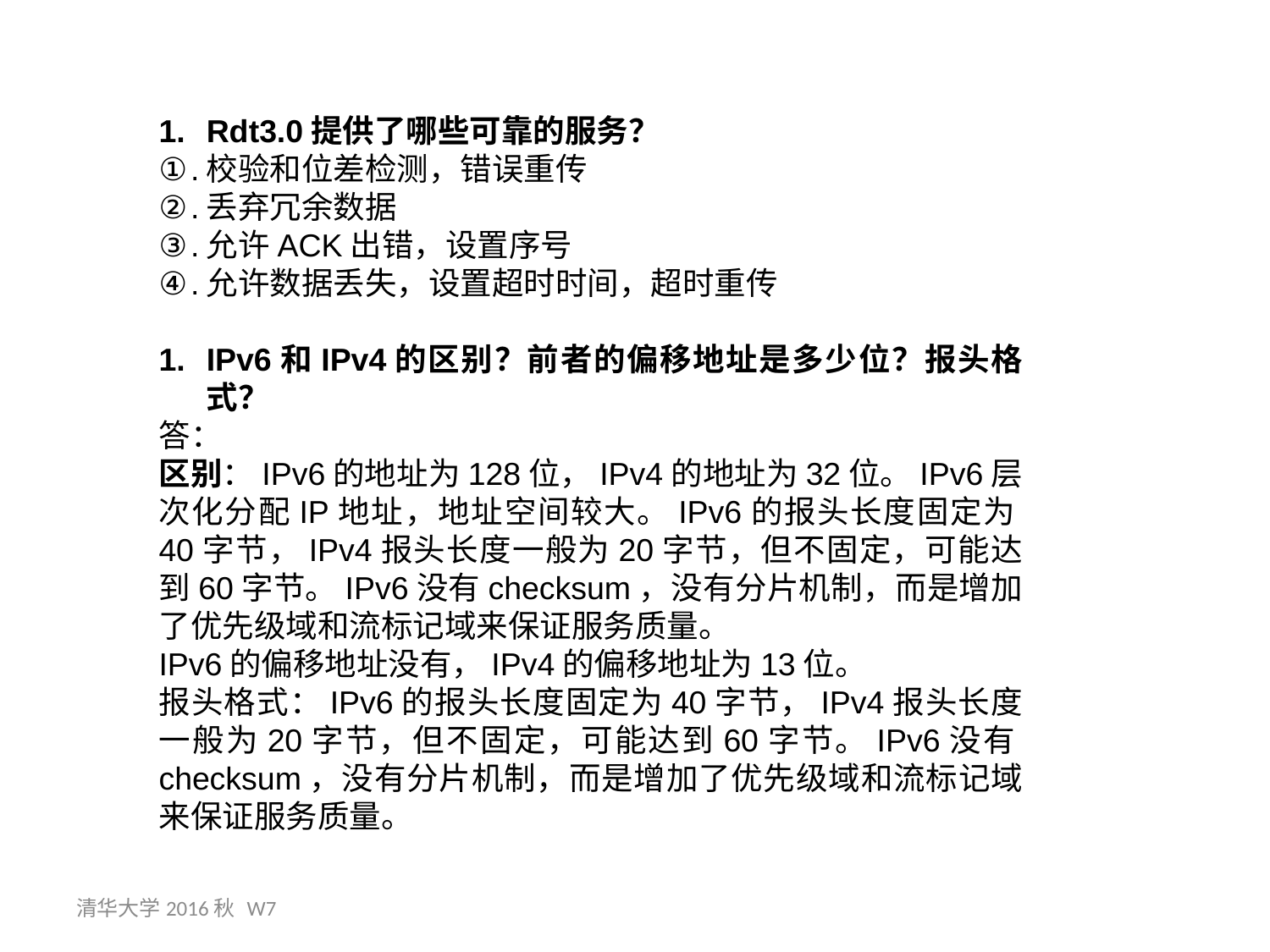

Rdt3.0提供了哪些可靠的服务？
校验和位差检测，错误重传
丢弃冗余数据
允许ACK出错，设置序号
允许数据丢失，设置超时时间，超时重传

IPv6和IPv4的区别？前者的偏移地址是多少位？报头格式？
答：
区别：IPv6的地址为128位，IPv4的地址为32位。IPv6层次化分配IP地址，地址空间较大。IPv6的报头长度固定为40字节，IPv4报头长度一般为20字节，但不固定，可能达到60字节。IPv6没有checksum，没有分片机制，而是增加了优先级域和流标记域来保证服务质量。
IPv6的偏移地址没有，IPv4的偏移地址为13位。
报头格式：IPv6的报头长度固定为40字节，IPv4报头长度一般为20字节，但不固定，可能达到60字节。IPv6没有checksum，没有分片机制，而是增加了优先级域和流标记域来保证服务质量。
清华大学2016秋 W7
126